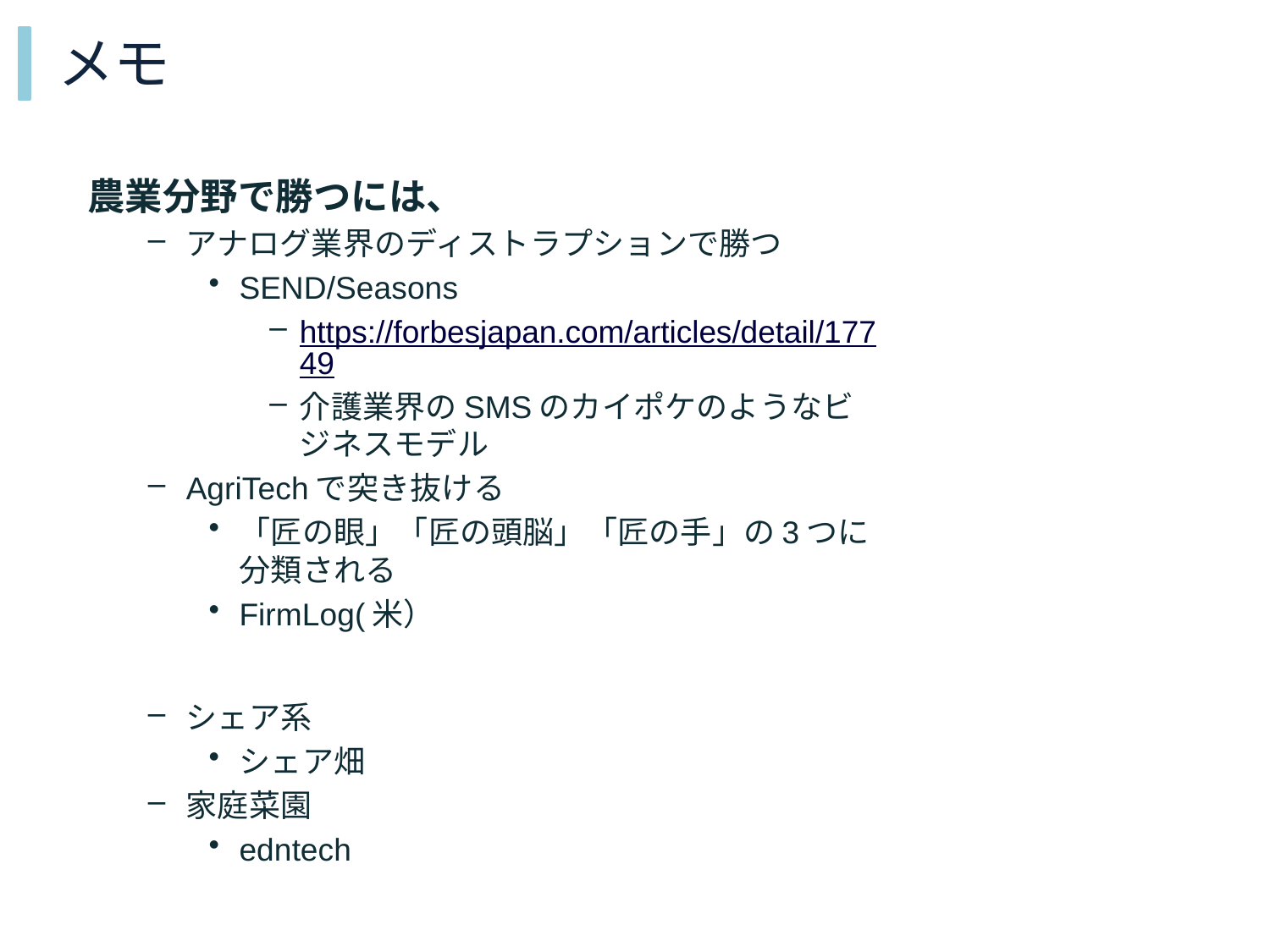

# メモ
農業分野で勝つには、
アナログ業界のディストラプションで勝つ
SEND/Seasons
https://forbesjapan.com/articles/detail/17749
介護業界のSMSのカイポケのようなビジネスモデル
AgriTechで突き抜ける
「匠の眼」「匠の頭脳」「匠の手」の3つに分類される
FirmLog(米）

シェア系
シェア畑
家庭菜園
edntech